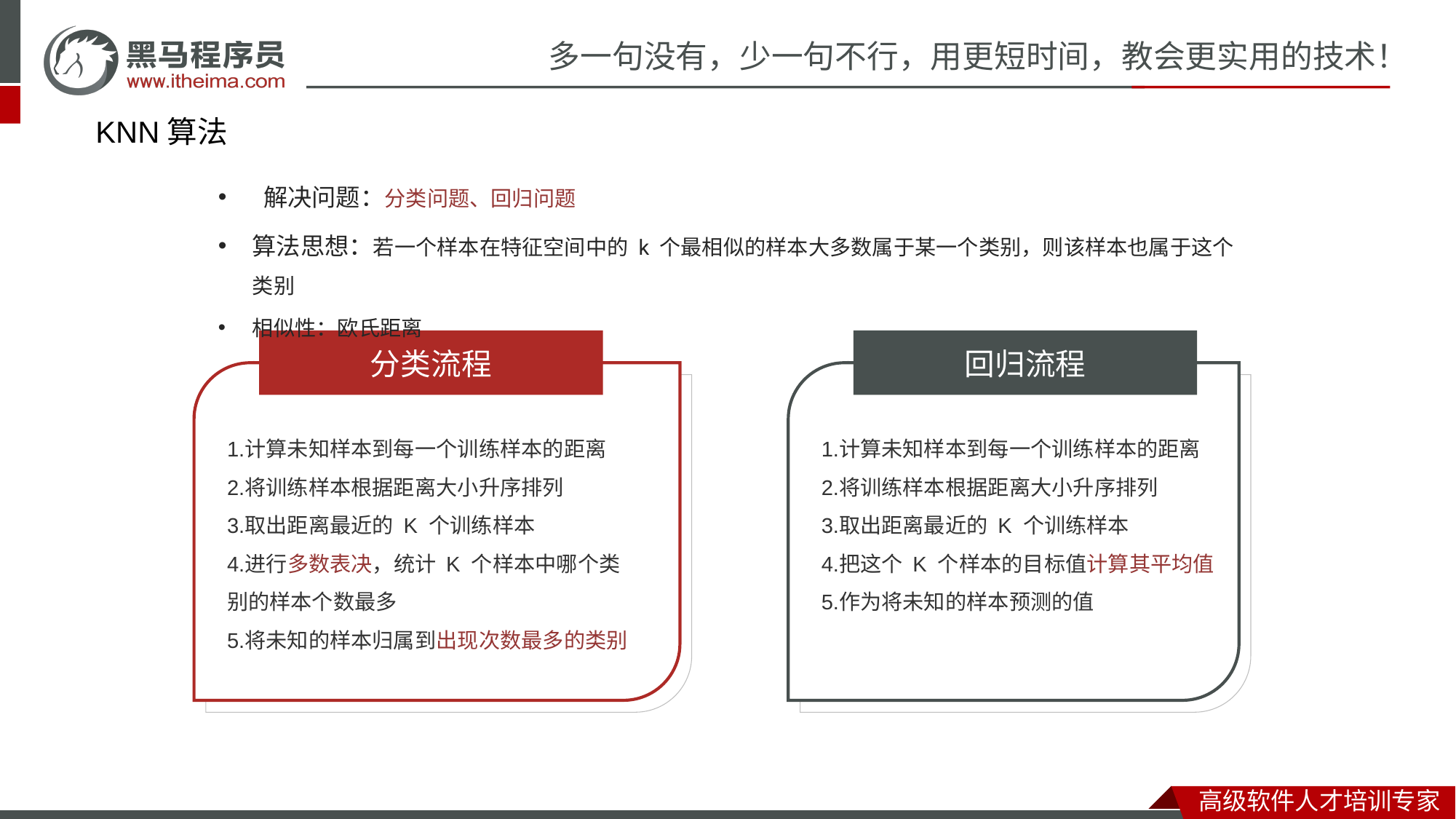

# KNN算法
 解决问题：分类问题、回归问题
算法思想：若一个样本在特征空间中的 k 个最相似的样本大多数属于某一个类别，则该样本也属于这个类别
相似性：欧氏距离

分类流程
回归流程

计算未知样本到每一个训练样本的距离
将训练样本根据距离大小升序排列
取出距离最近的 K 个训练样本
进行多数表决，统计 K 个样本中哪个类别的样本个数最多
将未知的样本归属到出现次数最多的类别

计算未知样本到每一个训练样本的距离
将训练样本根据距离大小升序排列
取出距离最近的 K 个训练样本
把这个 K 个样本的目标值计算其平均值
作为将未知的样本预测的值